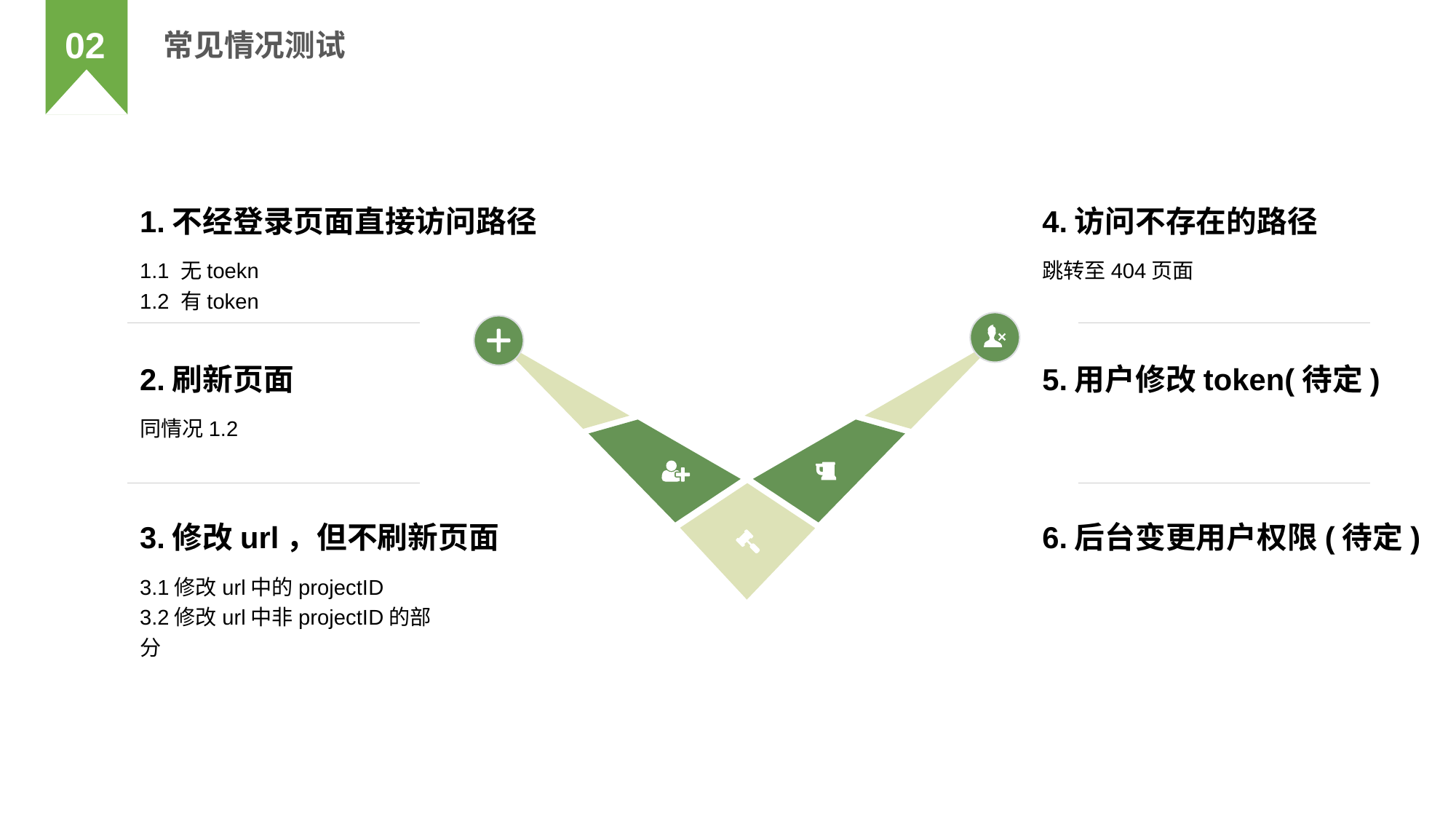

02
常见情况测试
1.不经登录页面直接访问路径
1.1 无toekn
1.2 有token
2.刷新页面
同情况1.2
3.修改url，但不刷新页面
3.1修改url中的projectID
3.2修改url中非projectID的部分
4.访问不存在的路径
跳转至404页面
5.用户修改token(待定)
6.后台变更用户权限(待定)